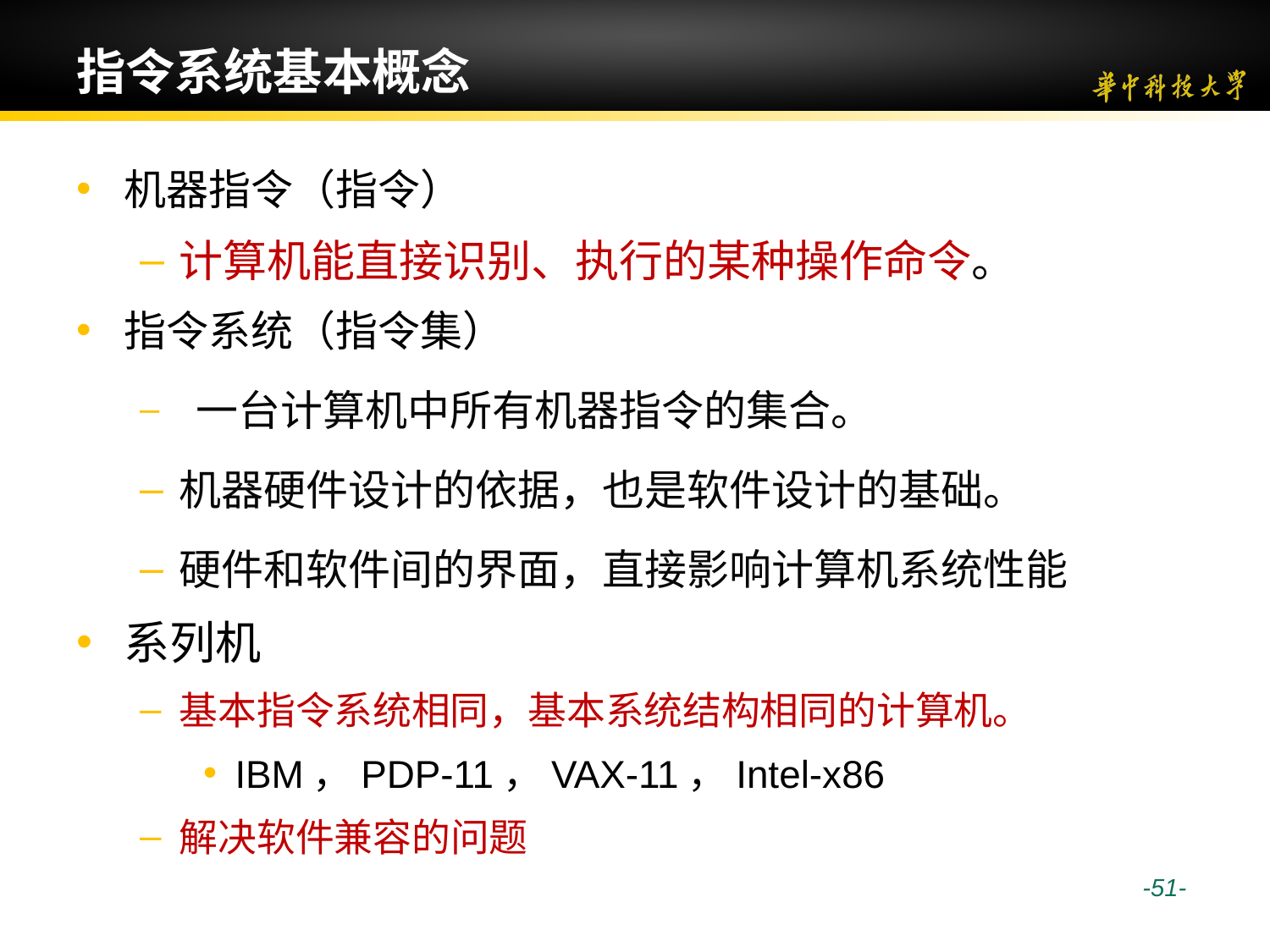

# 指令系统基本概念
机器指令（指令）
计算机能直接识别、执行的某种操作命令。
指令系统（指令集）
 一台计算机中所有机器指令的集合。
机器硬件设计的依据，也是软件设计的基础。
硬件和软件间的界面，直接影响计算机系统性能
系列机
基本指令系统相同，基本系统结构相同的计算机。
IBM，PDP-11，VAX-11，Intel-x86
解决软件兼容的问题

 -51-